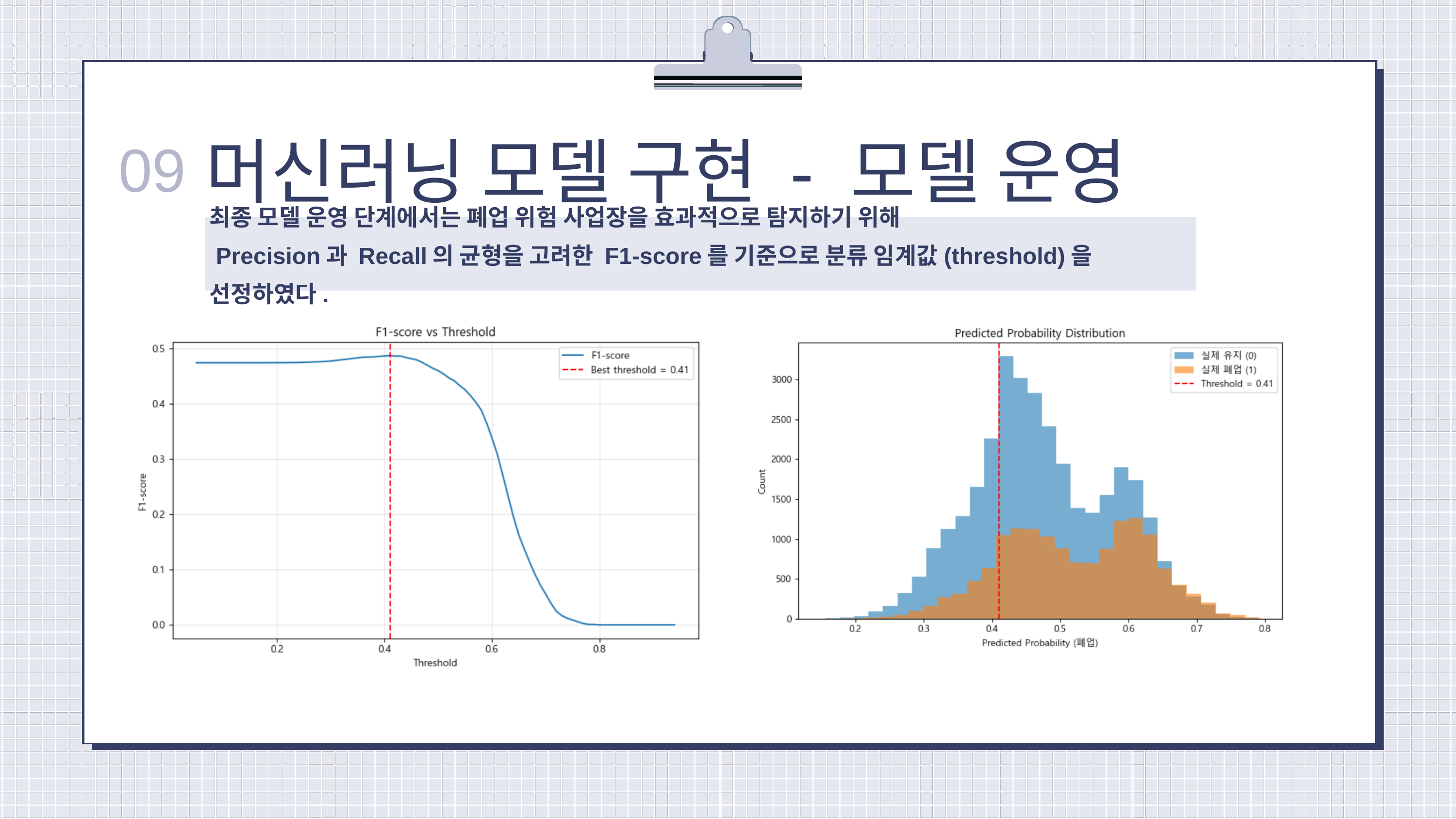

머신러닝 모델 구현 - 모델 운영
09
최종 모델 운영 단계에서는 폐업 위험 사업장을 효과적으로 탐지하기 위해
 Precision과 Recall의 균형을 고려한 F1-score를 기준으로 분류 임계값(threshold)을 선정하였다.